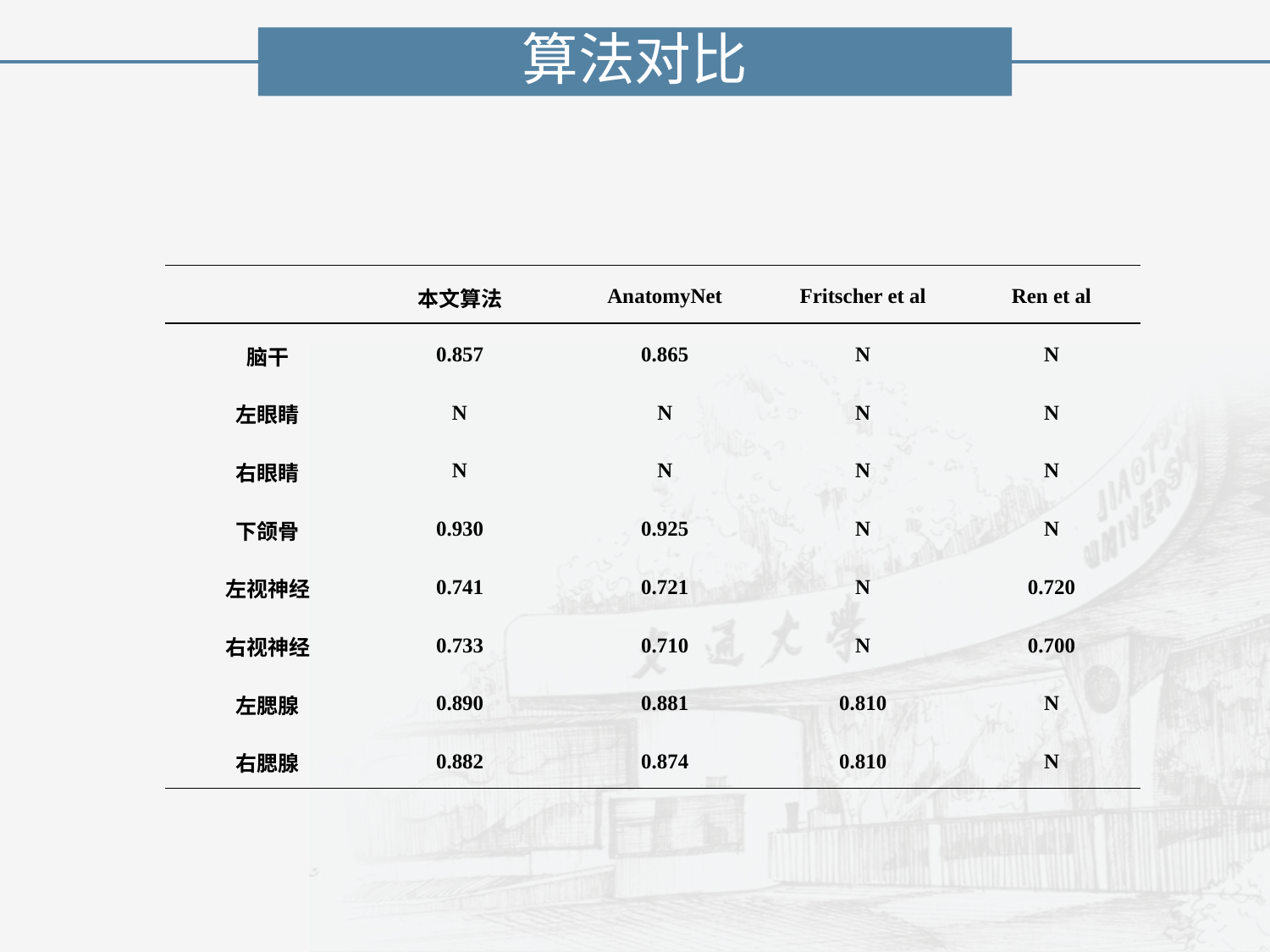

算法对比

|  | 本文算法 | AnatomyNet | Fritscher et al | Ren et al |
| --- | --- | --- | --- | --- |
| 脑干 | 0.857 | 0.865 | N | N |
| 左眼睛 | N | N | N | N |
| 右眼睛 | N | N | N | N |
| 下颌骨 | 0.930 | 0.925 | N | N |
| 左视神经 | 0.741 | 0.721 | N | 0.720 |
| 右视神经 | 0.733 | 0.710 | N | 0.700 |
| 左腮腺 | 0.890 | 0.881 | 0.810 | N |
| 右腮腺 | 0.882 | 0.874 | 0.810 | N |